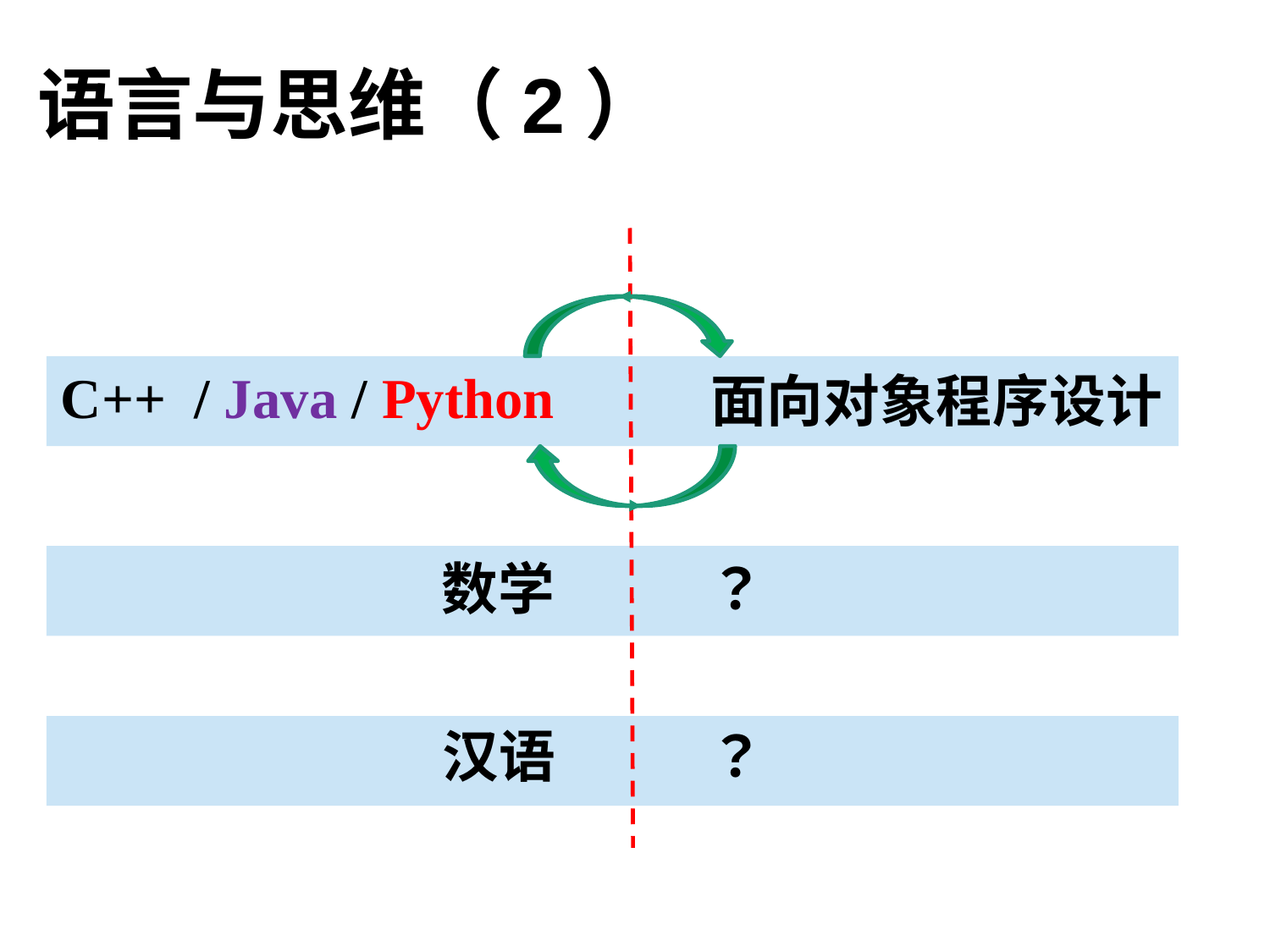

# 语言与思维（2）

C++  / Java / Python
面向对象程序设计

数学
？
汉语
？